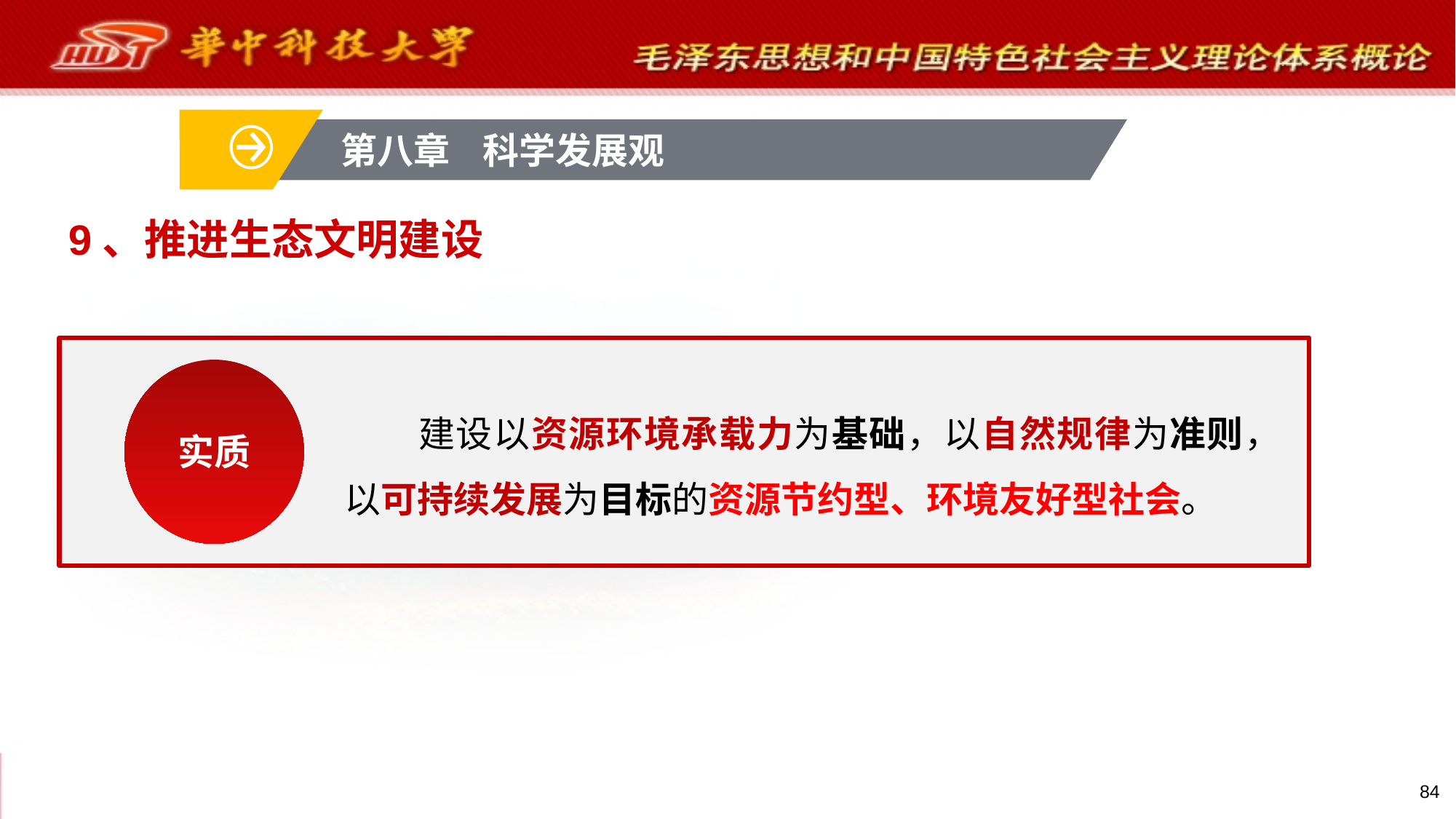

第八章    科学发展观

9、推进生态文明建设

实质
建设以资源环境承载力为基础，以自然规律为准则，以可持续发展为目标的资源节约型、环境友好型社会。
84